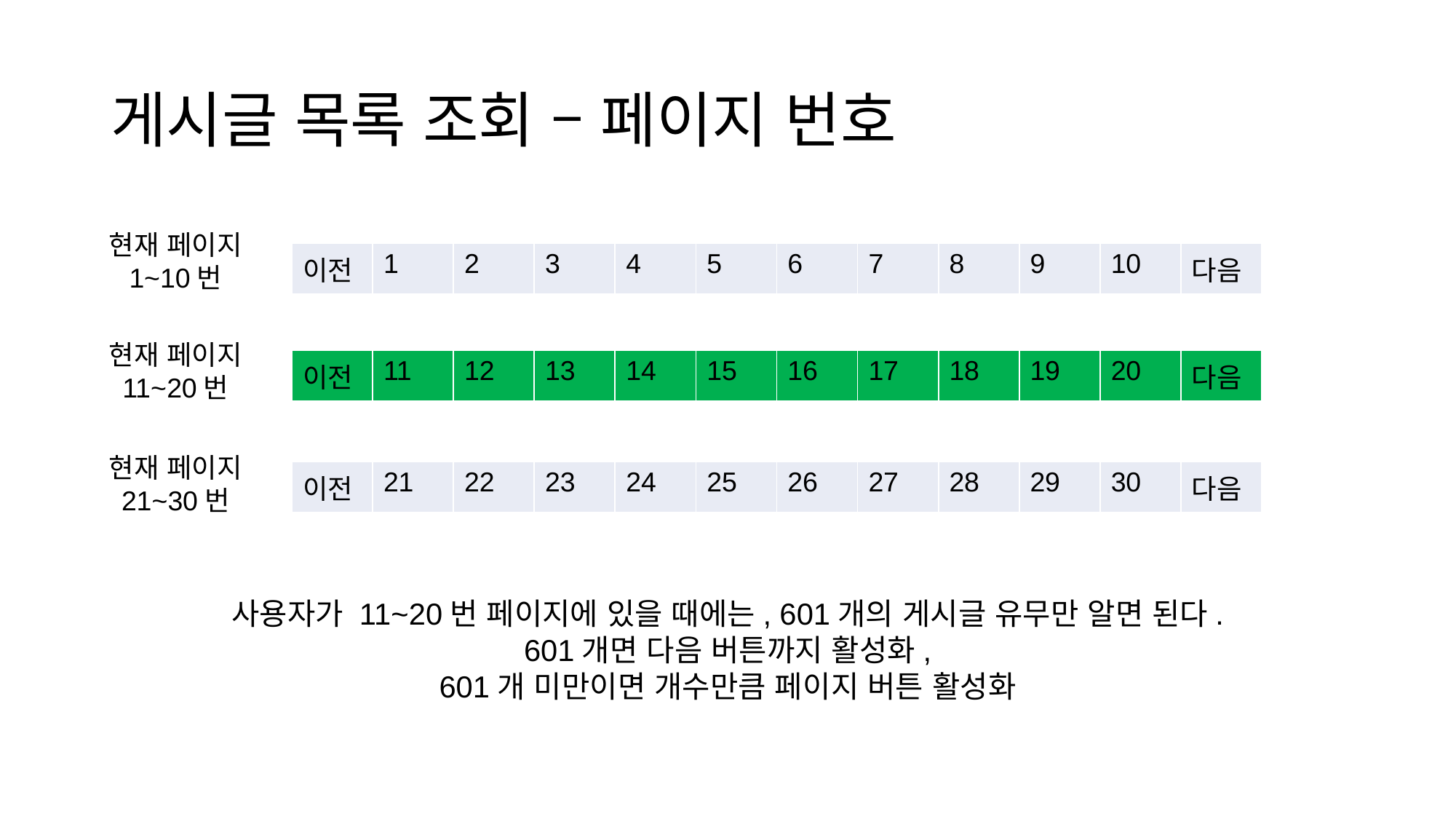

# 게시글 목록 조회 – 페이지 번호
현재 페이지
1~10번
| 이전 | 1 | 2 | 3 | 4 | 5 | 6 | 7 | 8 | 9 | 10 | 다음 |
| --- | --- | --- | --- | --- | --- | --- | --- | --- | --- | --- | --- |
현재 페이지
11~20번
| 이전 | 11 | 12 | 13 | 14 | 15 | 16 | 17 | 18 | 19 | 20 | 다음 |
| --- | --- | --- | --- | --- | --- | --- | --- | --- | --- | --- | --- |
현재 페이지
21~30번
| 이전 | 21 | 22 | 23 | 24 | 25 | 26 | 27 | 28 | 29 | 30 | 다음 |
| --- | --- | --- | --- | --- | --- | --- | --- | --- | --- | --- | --- |
사용자가 11~20번 페이지에 있을 때에는, 601개의 게시글 유무만 알면 된다.
601개면 다음 버튼까지 활성화,
601개 미만이면 개수만큼 페이지 버튼 활성화